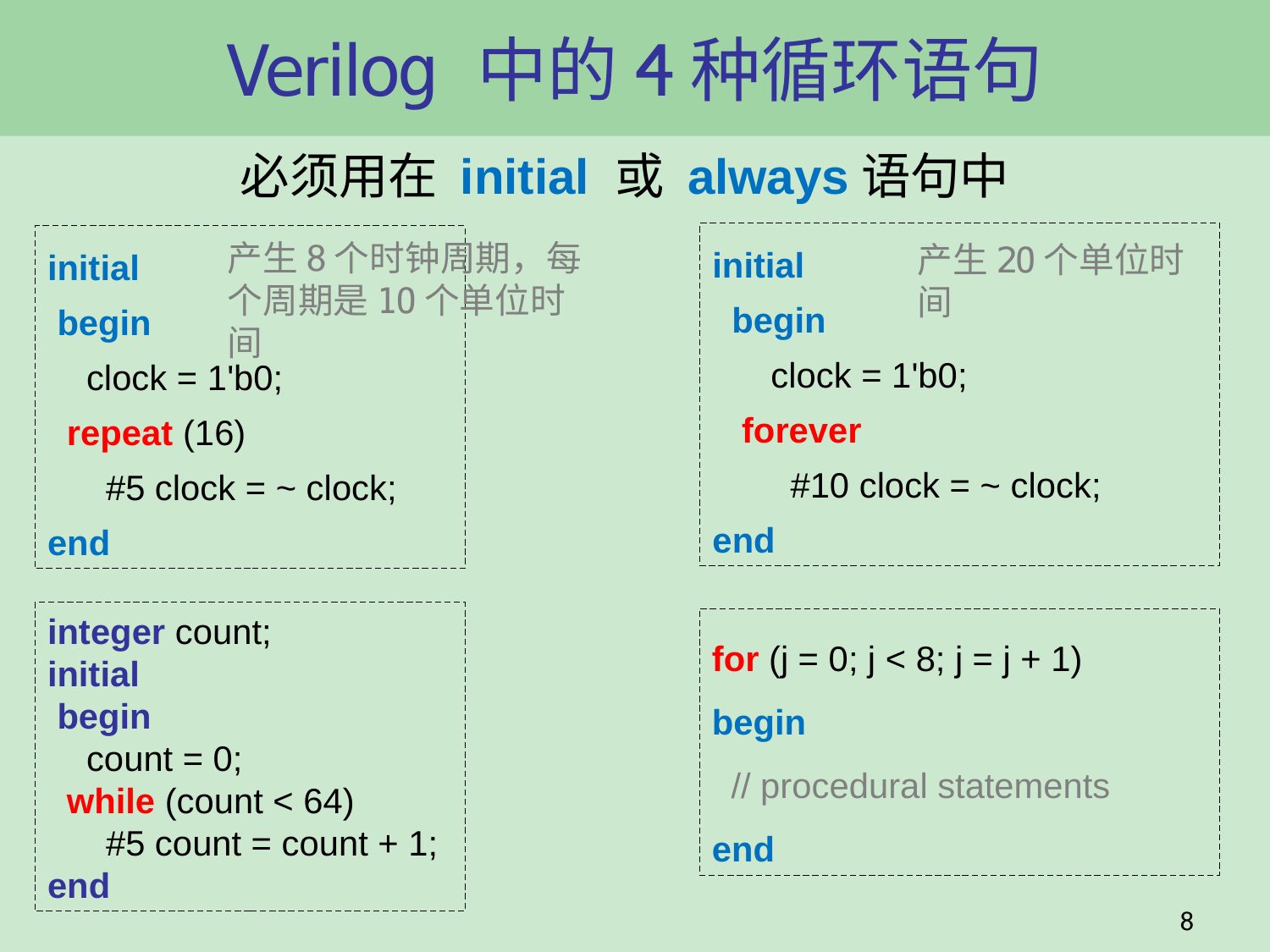

# Verilog 中的4种循环语句
必须用在 initial 或 always语句中
initial
  begin
      clock = 1'b0;
   forever
        #10 clock = ~ clock;
end
initial
 begin
    clock = 1'b0;
  repeat (16)
      #5 clock = ~ clock;
end
产生8个时钟周期，每个周期是10个单位时间
产生20个单位时间
integer count;
initial
 begin
    count = 0;
  while (count < 64)
      #5 count = count + 1;
end
for (j = 0; j < 8; j = j + 1)
begin
  // procedural statements
end
8